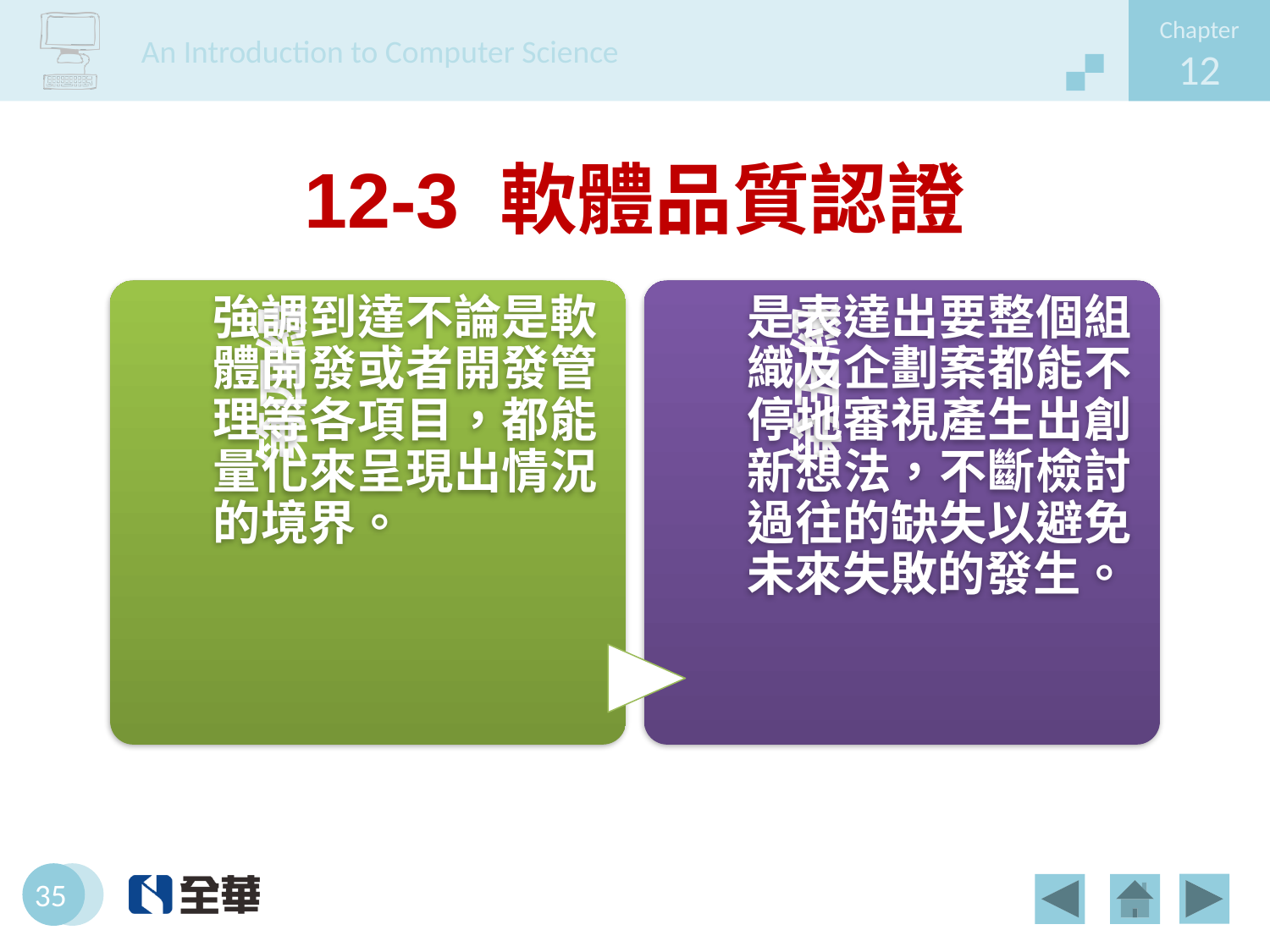

# 12-3 軟體品質認證
第四級
強調到達不論是軟體開發或者開發管理等各項目，都能量化來呈現出情況的境界。
第五級
是表達出要整個組織及企劃案都能不停地審視產生出創新想法，不斷檢討過往的缺失以避免未來失敗的發生。